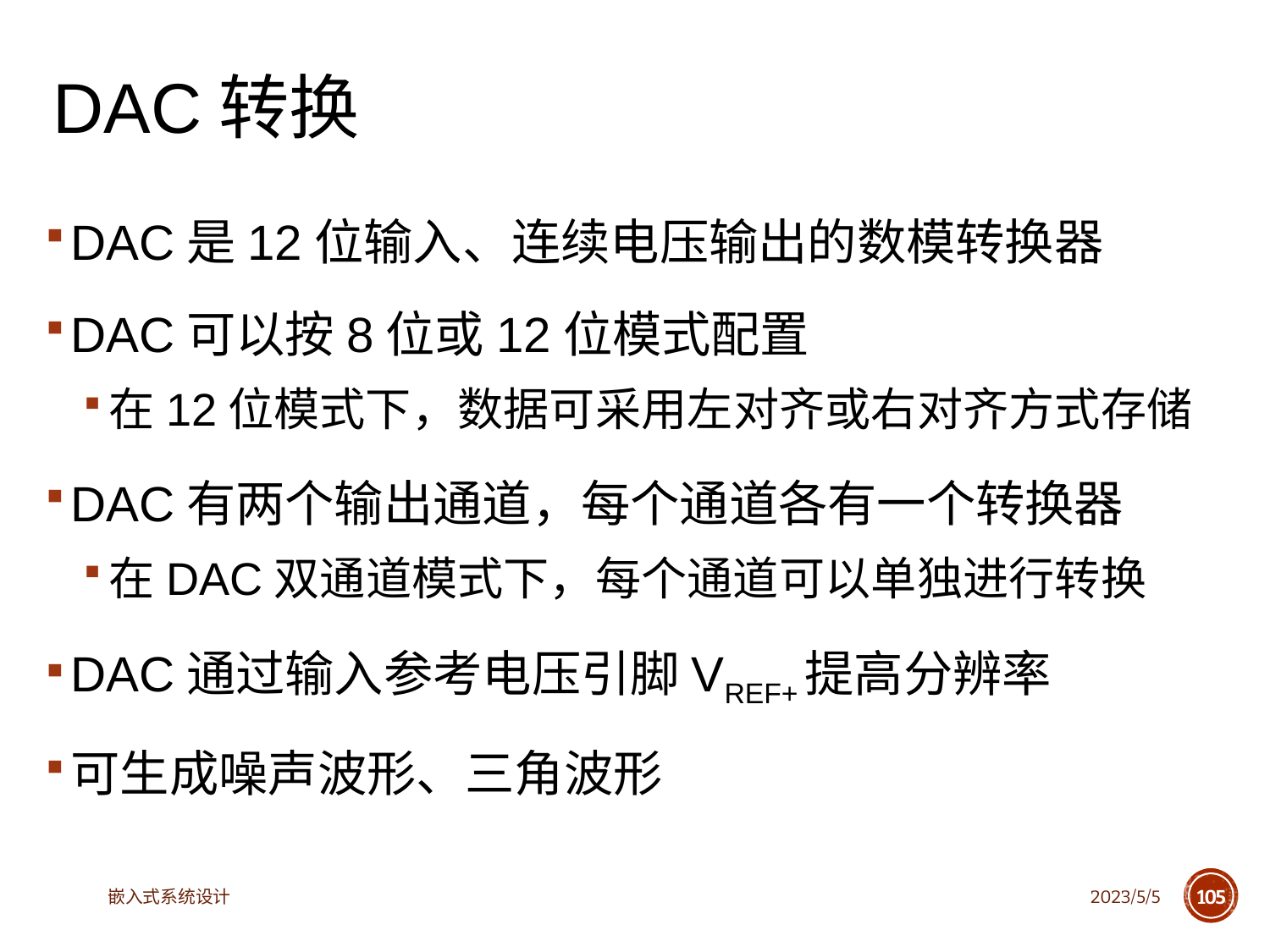

# DAC转换
DAC是12位输入、连续电压输出的数模转换器
DAC可以按8位或12位模式配置
在12位模式下，数据可采用左对齐或右对齐方式存储
DAC有两个输出通道，每个通道各有一个转换器
在DAC双通道模式下，每个通道可以单独进行转换
DAC通过输入参考电压引脚VREF+提高分辨率
可生成噪声波形、三角波形
嵌入式系统设计
2023/5/5
105